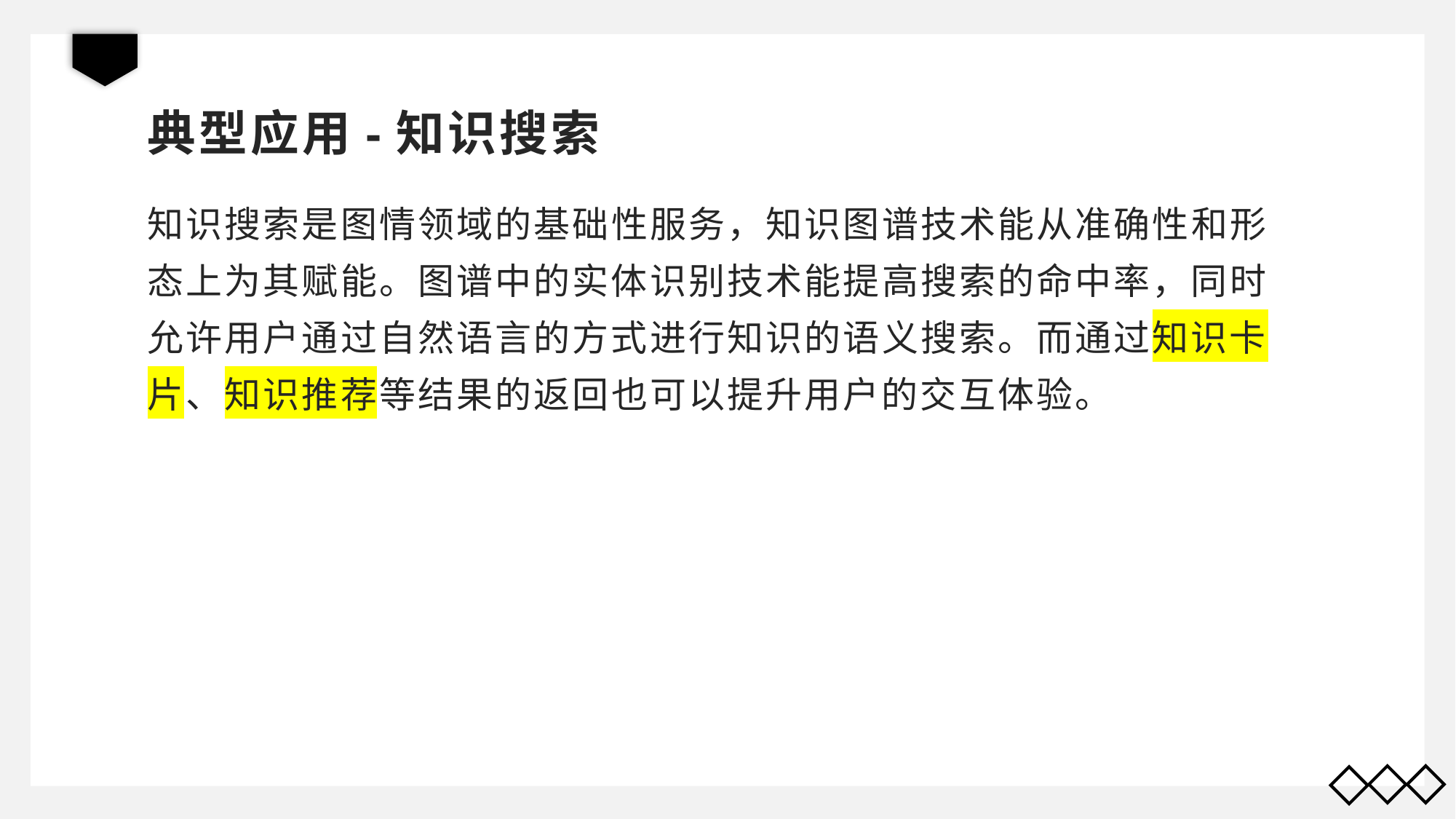

# 典型应用-知识搜索
知识搜索是图情领域的基础性服务，知识图谱技术能从准确性和形态上为其赋能。图谱中的实体识别技术能提高搜索的命中率，同时允许用户通过自然语言的方式进行知识的语义搜索。而通过知识卡片、知识推荐等结果的返回也可以提升用户的交互体验。